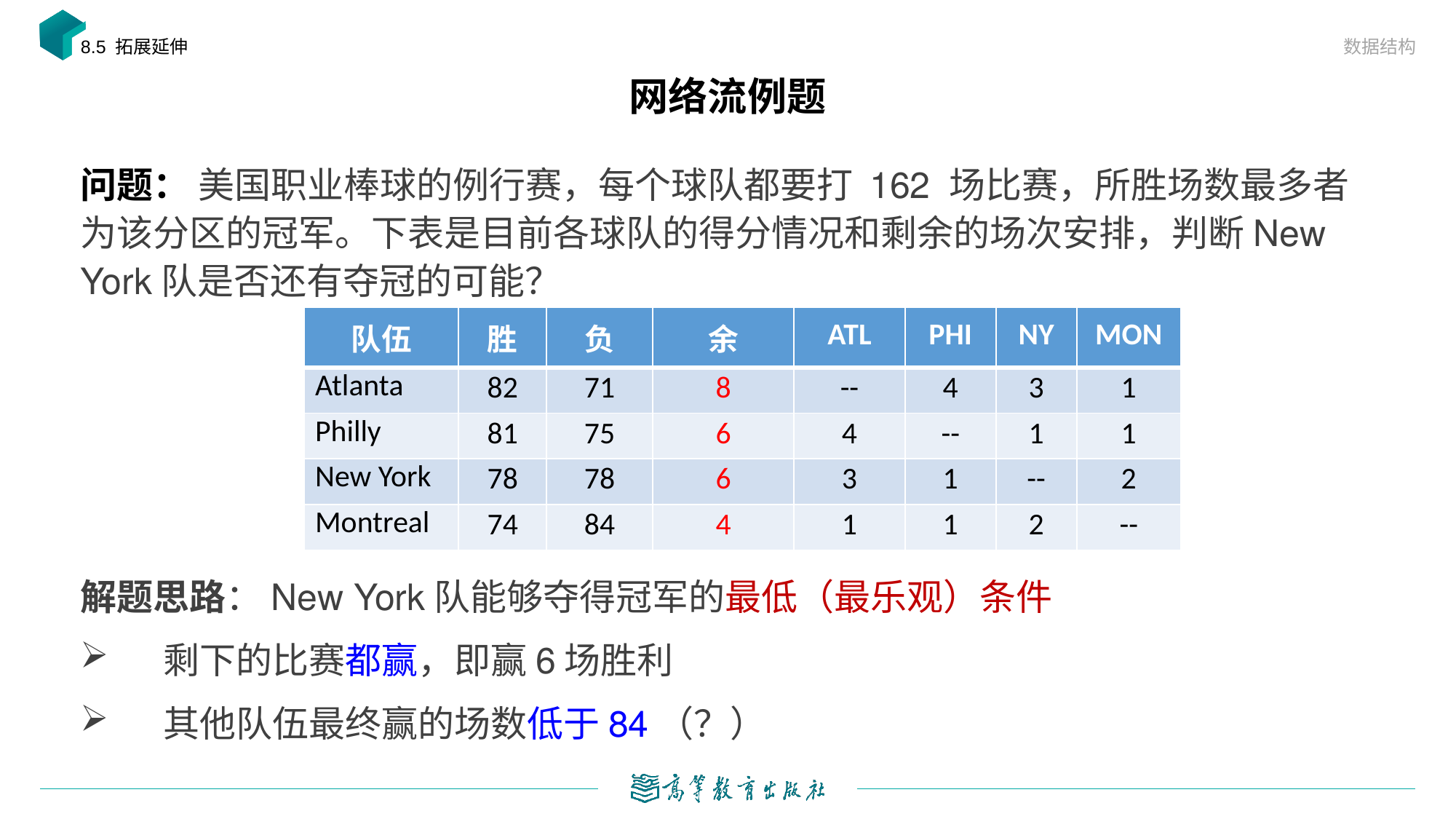

数据结构
8.5 拓展延伸
# 网络流例题
问题： 美国职业棒球的例行赛，每个球队都要打 162 场比赛，所胜场数最多者为该分区的冠军。下表是目前各球队的得分情况和剩余的场次安排，判断New York队是否还有夺冠的可能？

解题思路：New York队能够夺得冠军的最低（最乐观）条件
    剩下的比赛都赢，即赢6场胜利
    其他队伍最终赢的场数低于84（？）

| 队伍 | 胜 | 负 | 余 | ATL | PHI | NY | MON |
| --- | --- | --- | --- | --- | --- | --- | --- |
| Atlanta | 82 | 71 | 8 | -- | 4 | 3 | 1 |
| Philly | 81 | 75 | 6 | 4 | -- | 1 | 1 |
| New York | 78 | 78 | 6 | 3 | 1 | -- | 2 |
| Montreal | 74 | 84 | 4 | 1 | 1 | 2 | -- |